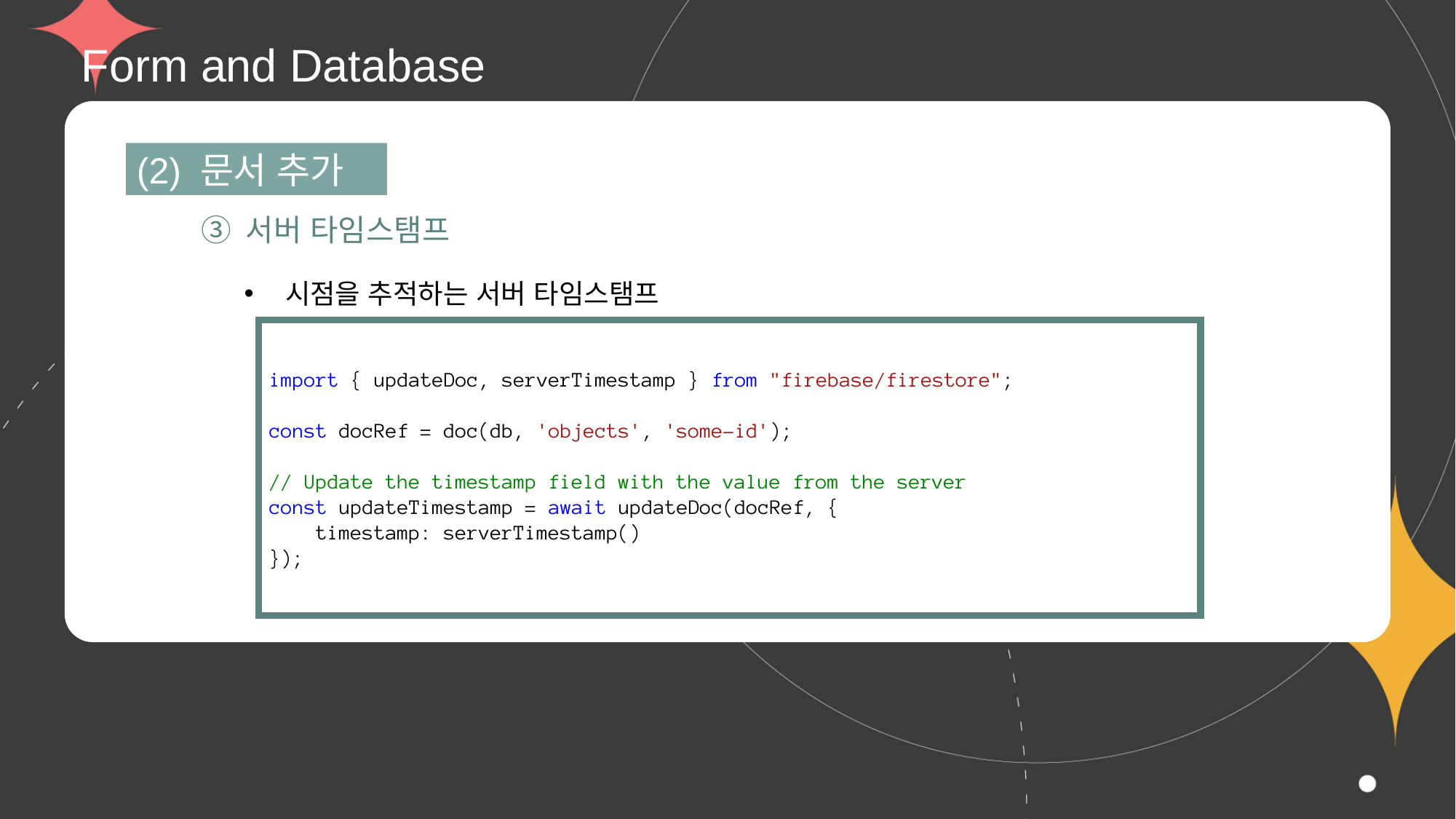

# Form and Database
(2) 문서 추가
③ 서버 타임스탬프
시점을 추적하는 서버 타임스탬프
import { updateDoc, serverTimestamp } from "firebase/firestore";
const docRef = doc(db, 'objects', 'some-id');
// Update the timestamp field with the value from the server
const updateTimestamp = await updateDoc(docRef, {
    timestamp: serverTimestamp()
});